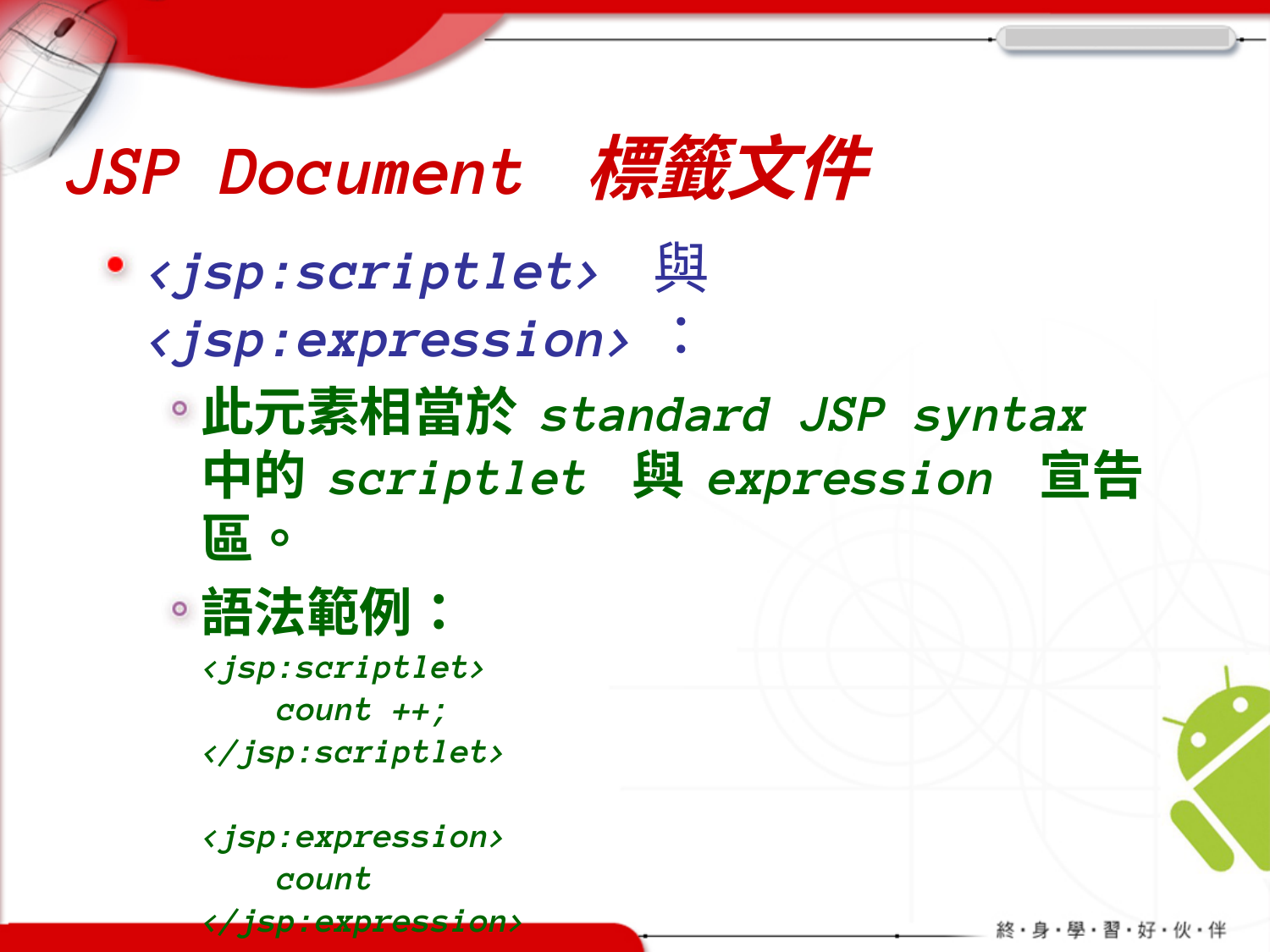

# JSP Document 標籤文件
<jsp:scriptlet> 與 <jsp:expression>：
此元素相當於 standard JSP syntax 中的 scriptlet 與 expression 宣告區。
語法範例：
<jsp:scriptlet>
    count ++;
</jsp:scriptlet>
<jsp:expression>
    count
</jsp:expression>